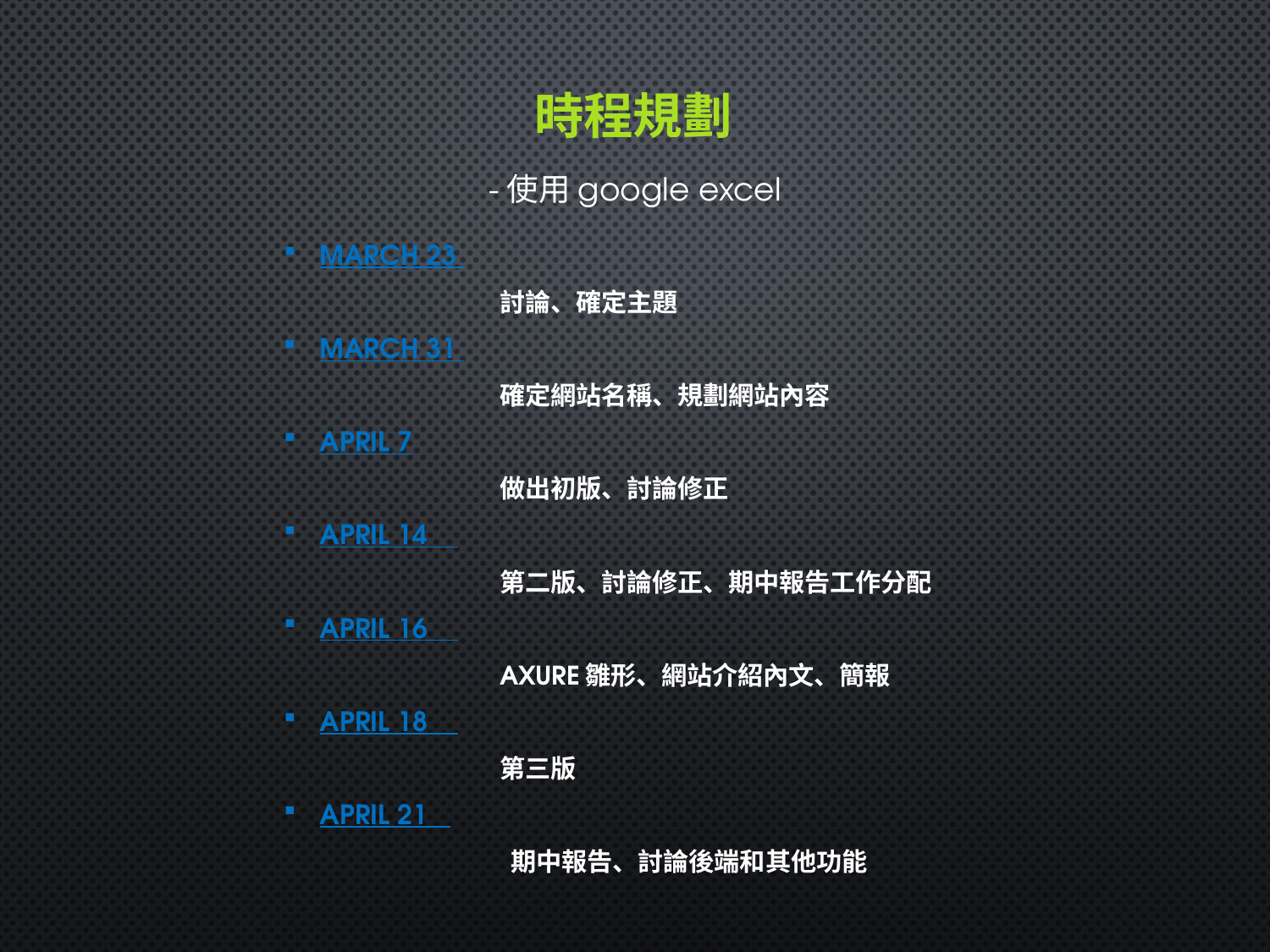

時程規劃
-使用google excel
March 23
		討論、確定主題
March 31
		確定網站名稱、規劃網站內容
April 7
		做出初版、討論修正
April 14
		第二版、討論修正、期中報告工作分配
April 16
		Axure雛形、網站介紹內文、簡報
April 18
		第三版
April 21
		 期中報告、討論後端和其他功能